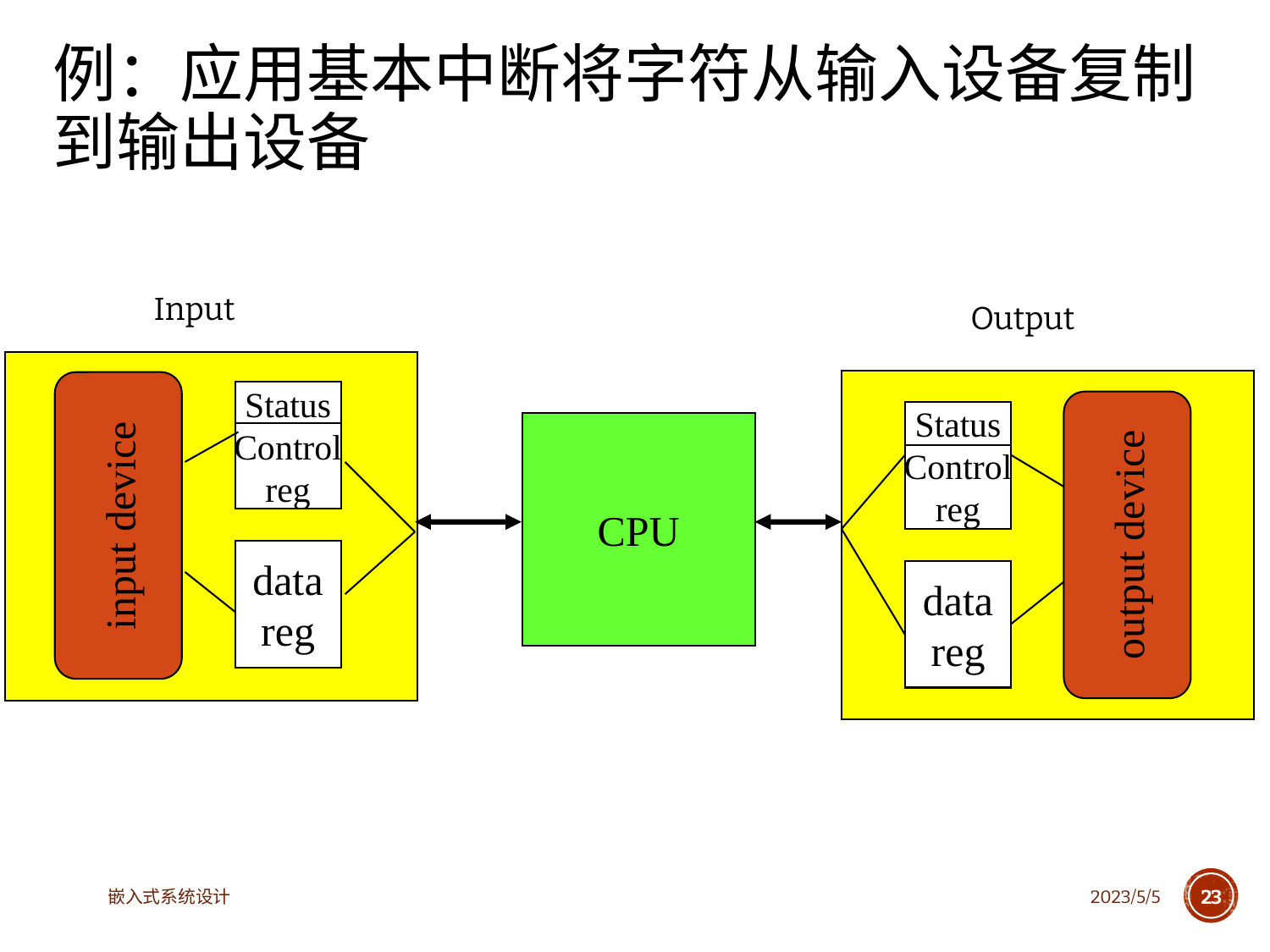

# 例：应用基本中断将字符从输入设备复制到输出设备
Input
Output

Status
Control
reg
Status
Control
reg
CPU

input device

output device

data
reg
data
reg

嵌入式系统设计
2023/5/5
23